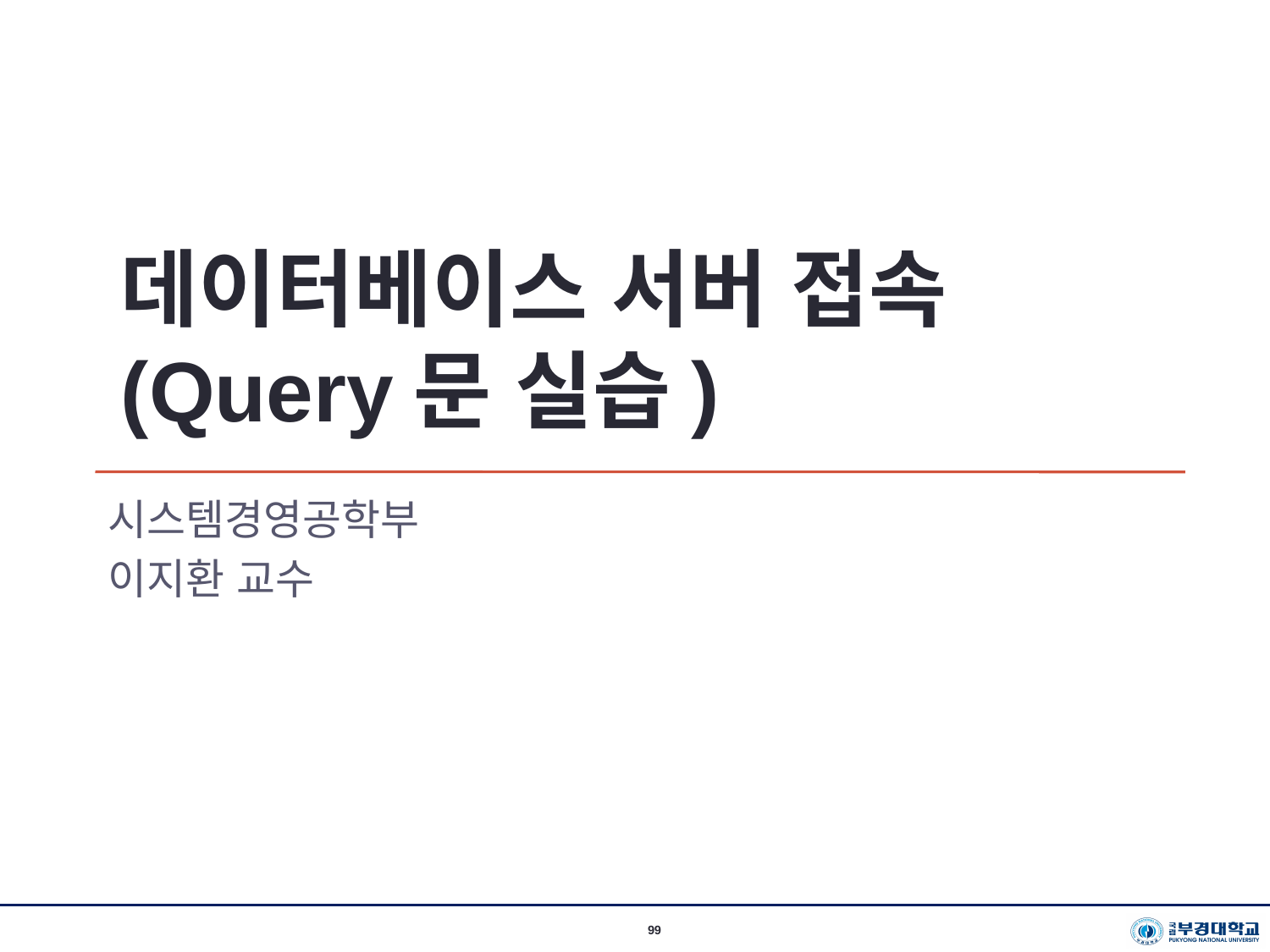

데이터베이스 서버 접속
(Query문 실습)
시스템경영공학부
이지환 교수